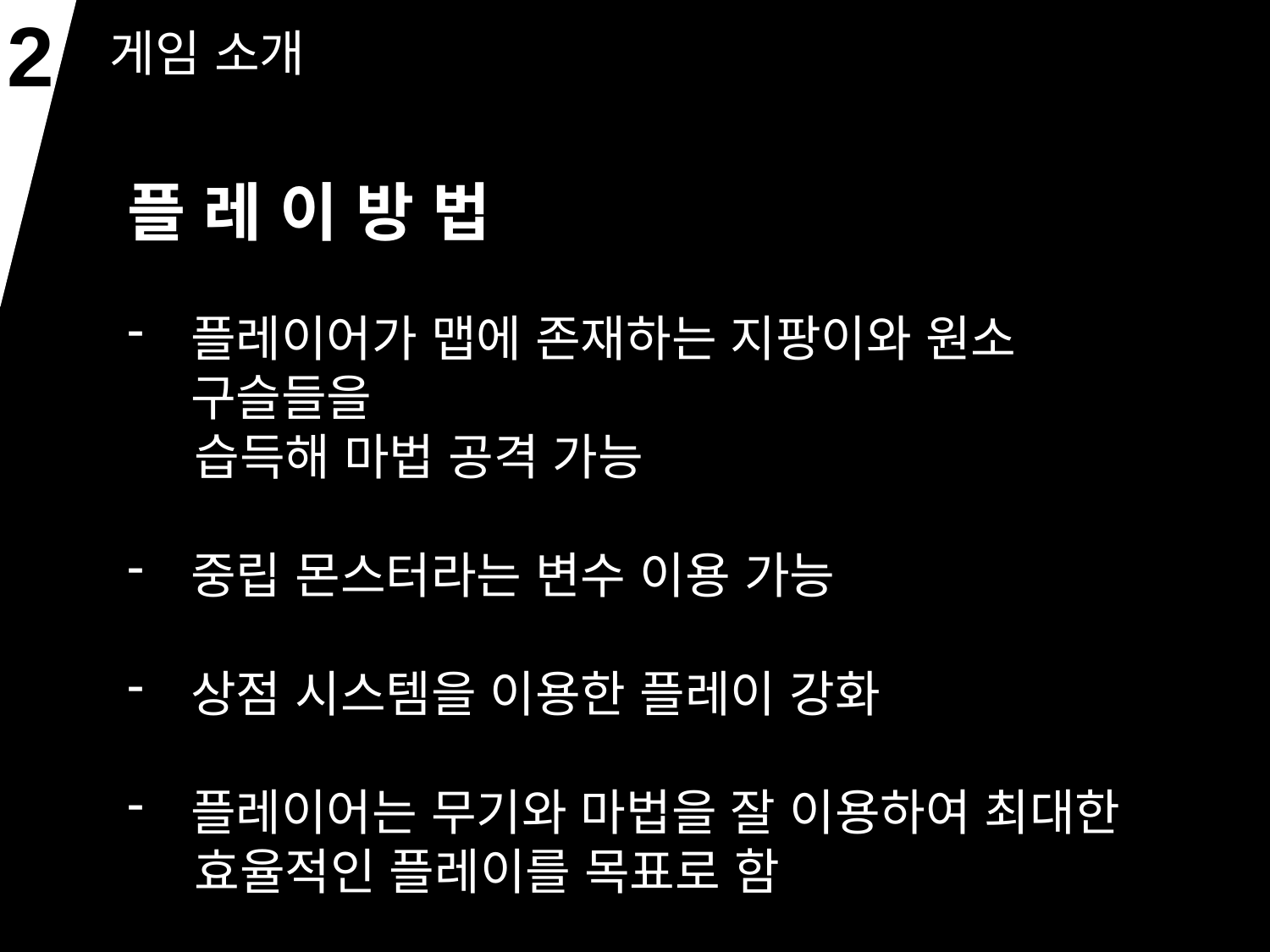

2
게임 소개

플 레 이 방 법

플레이어가 맵에 존재하는 지팡이와 원소 구슬들을
    습득해 마법 공격 가능

중립 몬스터라는 변수 이용 가능

상점 시스템을 이용한 플레이 강화

플레이어는 무기와 마법을 잘 이용하여 최대한
    효율적인 플레이를 목표로 함